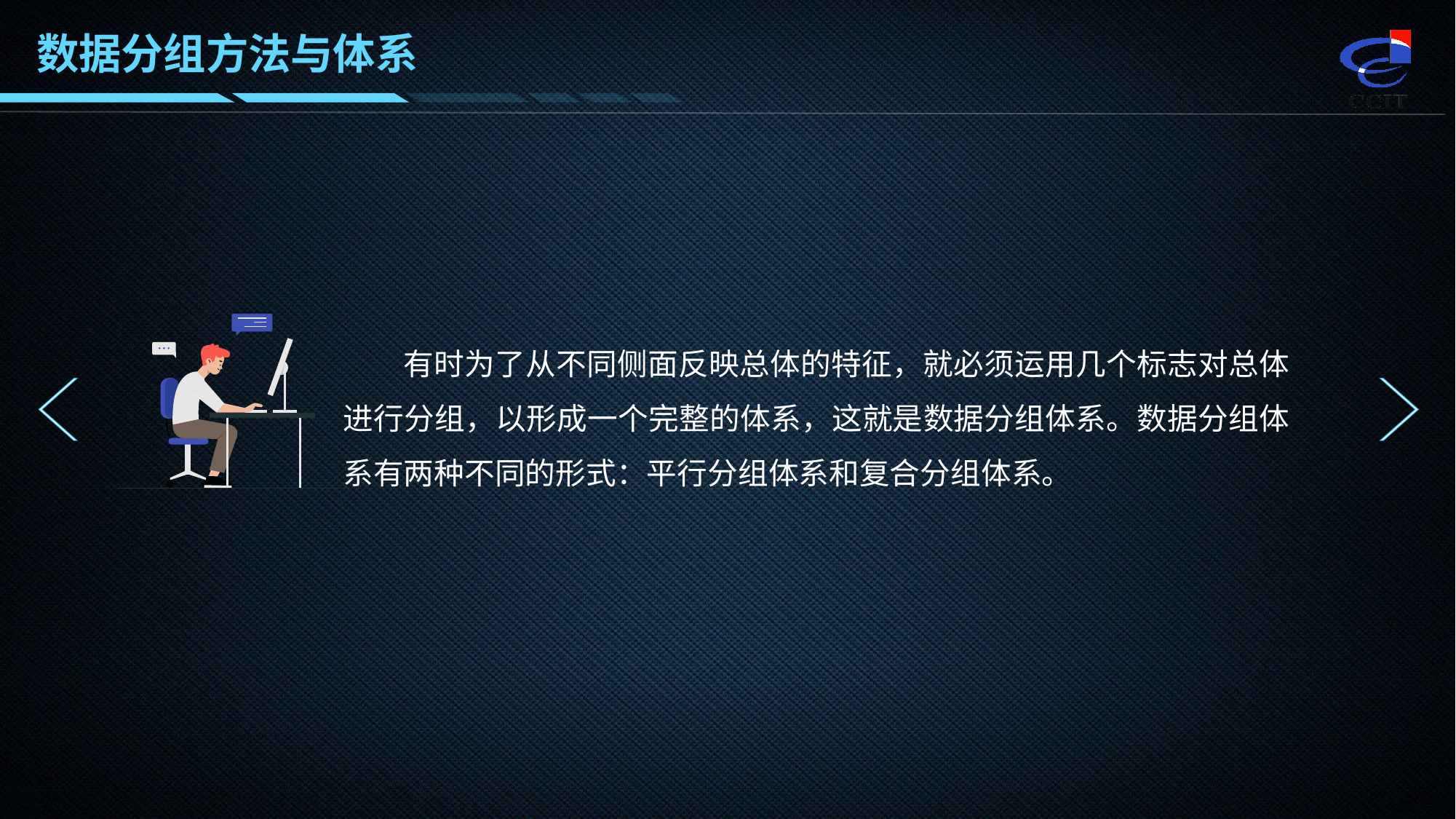

数据分组方法与体系

有时为了从不同侧面反映总体的特征，就必须运用几个标志对总体进行分组，以形成一个完整的体系，这就是数据分组体系。数据分组体系有两种不同的形式：平行分组体系和复合分组体系。